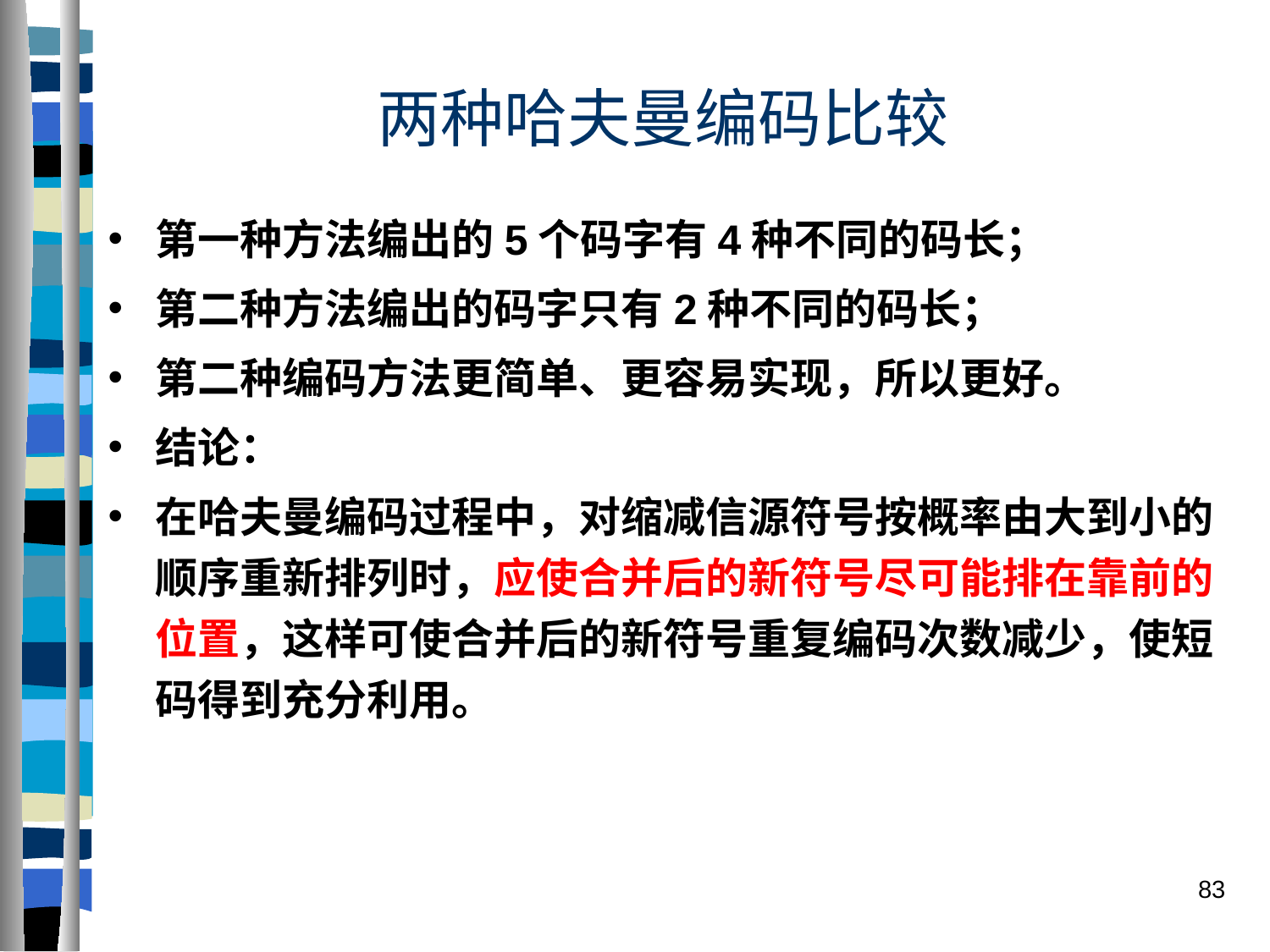

# 两种哈夫曼编码比较
第一种方法编出的5个码字有4种不同的码长；
第二种方法编出的码字只有2种不同的码长；
第二种编码方法更简单、更容易实现，所以更好。
结论：
在哈夫曼编码过程中，对缩减信源符号按概率由大到小的顺序重新排列时，应使合并后的新符号尽可能排在靠前的位置，这样可使合并后的新符号重复编码次数减少，使短码得到充分利用。
83